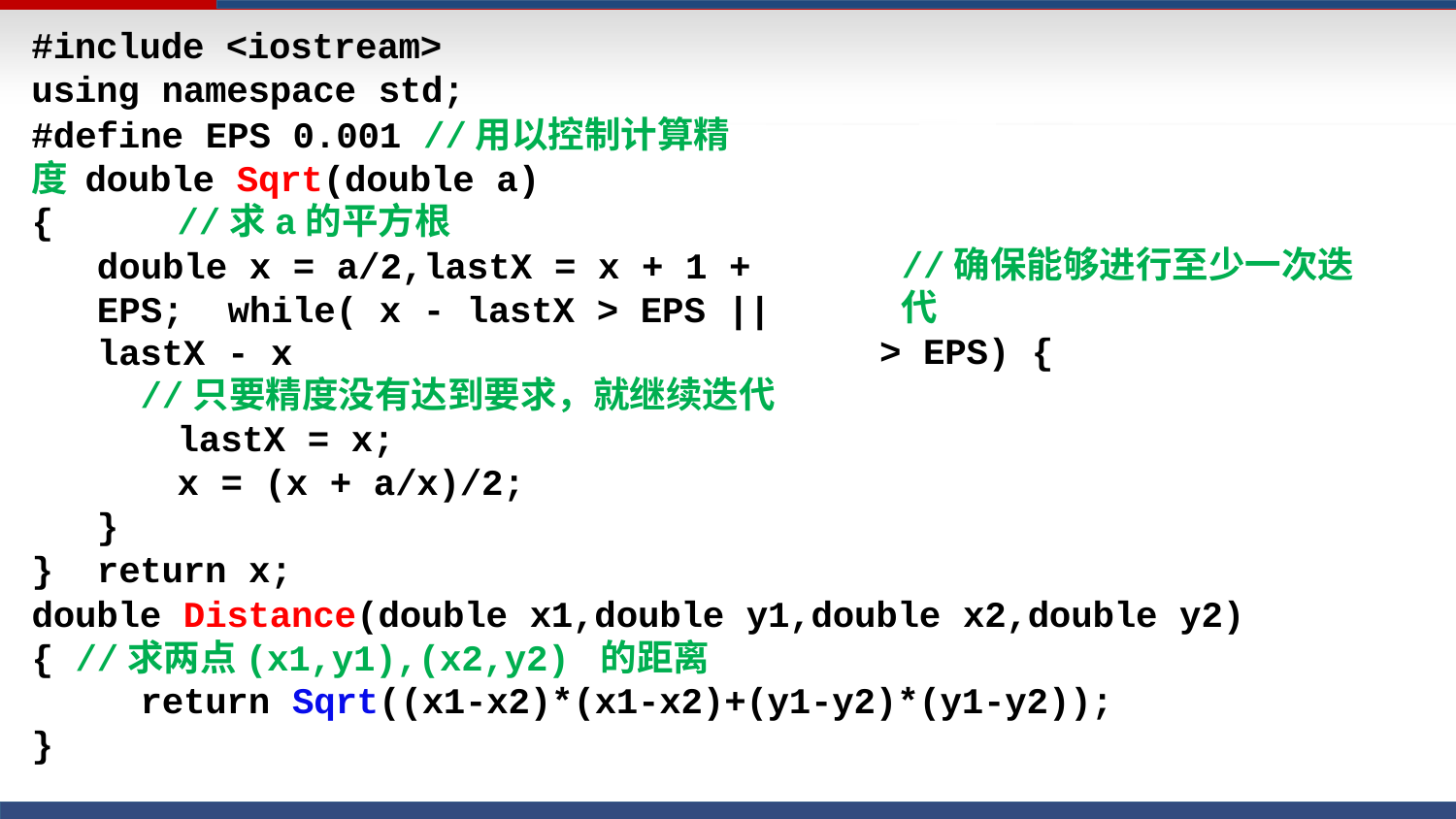

#include <iostream>  using namespace std;
#define EPS 0.001 //用以控制计算精度 double Sqrt(double a)
{
//求a的平方根
double x = a/2,lastX = x + 1 + EPS;  while( x - lastX > EPS || lastX - x
//只要精度没有达到要求，就继续迭代
lastX = x;
x = (x + a/x)/2;
}
return x;
//确保能够进行至少一次迭代
> EPS) {
}
double Distance(double x1,double y1,double x2,double y2)
{ //求两点(x1,y1),(x2,y2) 的距离
return Sqrt((x1-x2)*(x1-x2)+(y1-y2)*(y1-y2));
}